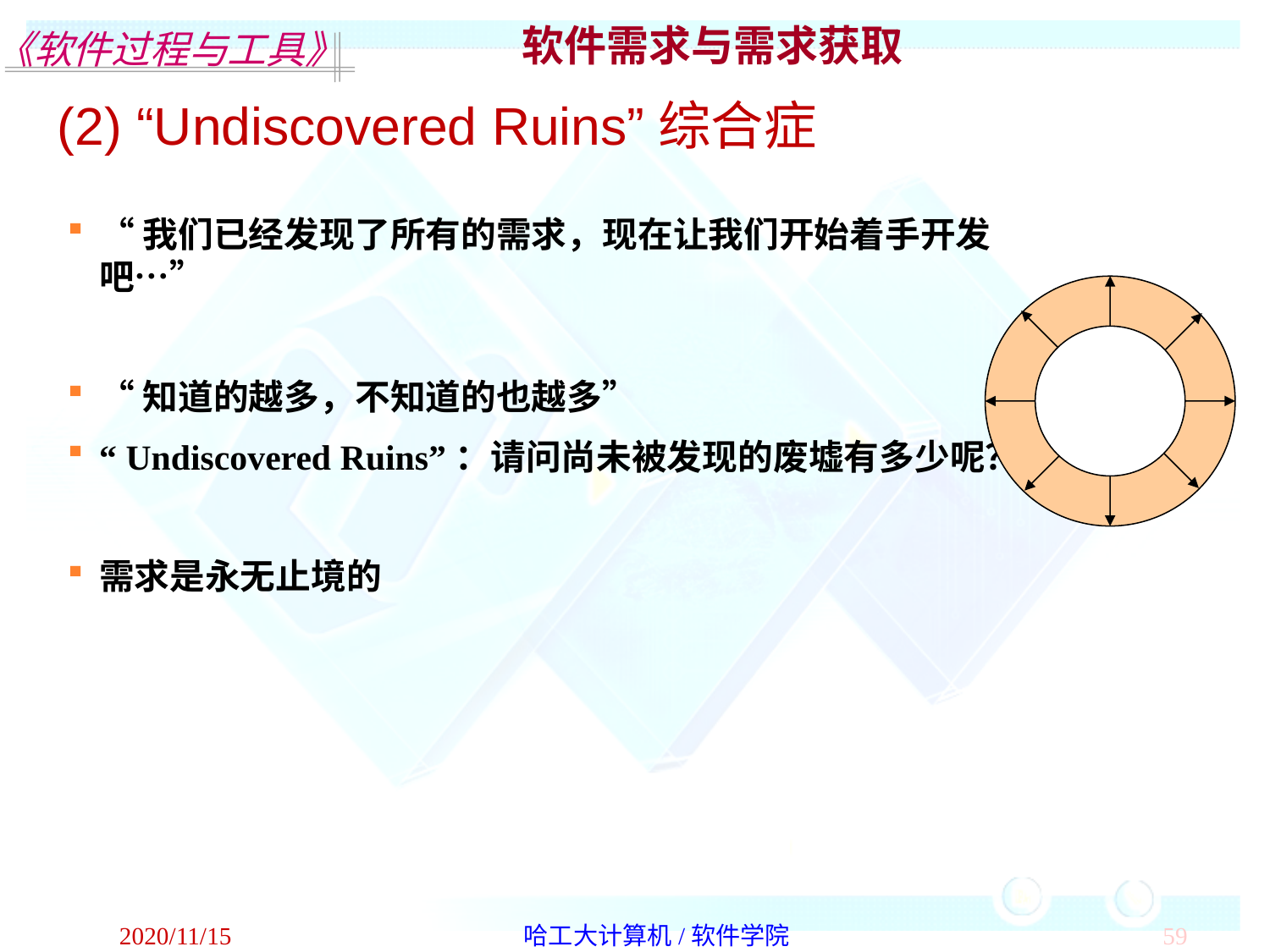

软件需求与需求获取
(2) “Undiscovered Ruins”综合症
“我们已经发现了所有的需求，现在让我们开始着手开发吧…”

“知道的越多，不知道的也越多”
“ Undiscovered Ruins”：请问尚未被发现的废墟有多少呢？

需求是永无止境的